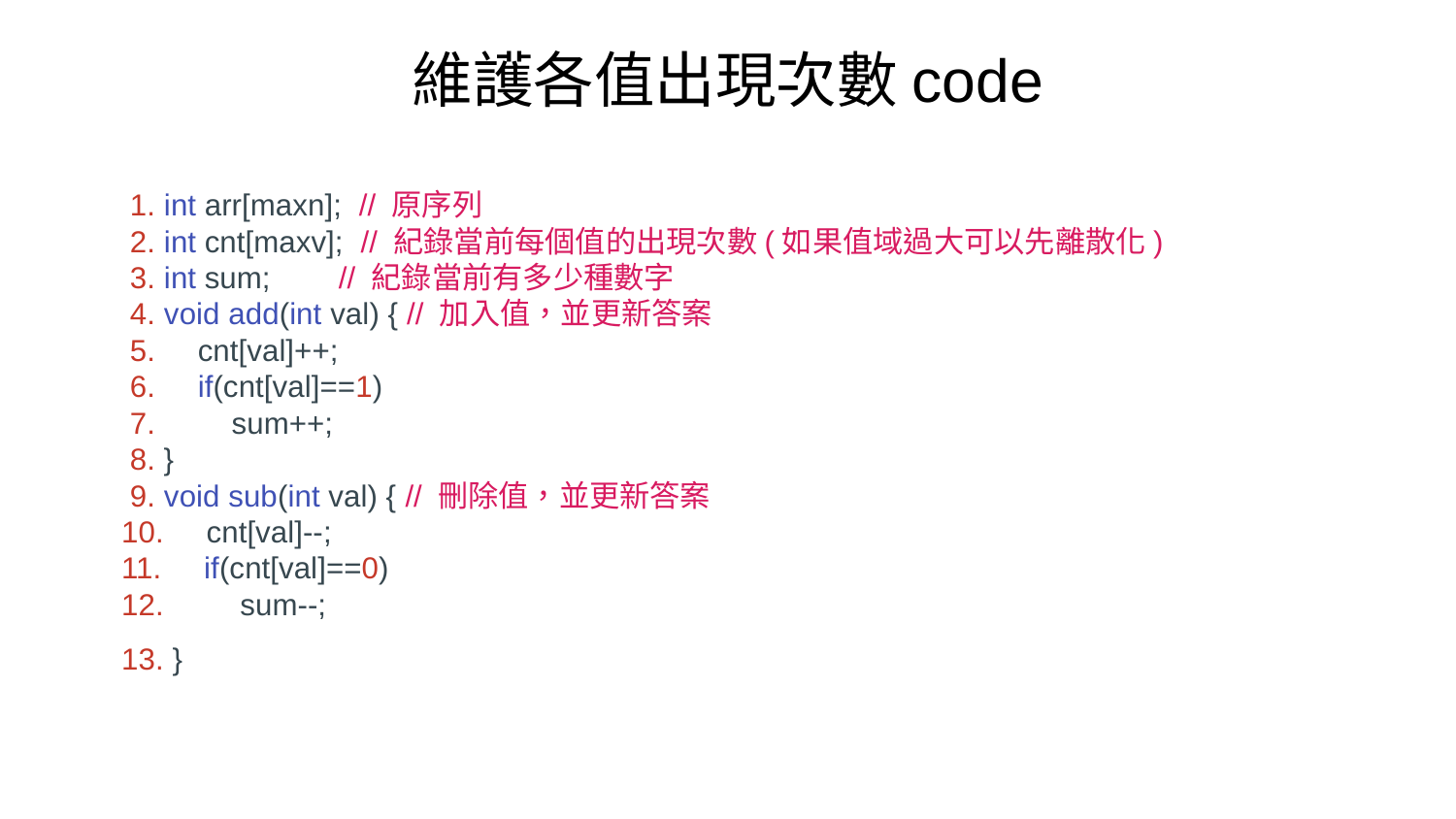

維護各值出現次數code
 1. int arr[maxn];  // 原序列
 2. int cnt[maxv];  // 紀錄當前每個值的出現次數(如果值域過大可以先離散化)
 3. int sum;        // 紀錄當前有多少種數字
 4. void add(int val) { // 加入值，並更新答案
 5.     cnt[val]++;
 6.     if(cnt[val]==1)
 7.         sum++;
 8. }
 9. void sub(int val) { // 刪除值，並更新答案
10.     cnt[val]--;
11.     if(cnt[val]==0)
12.         sum--;
13. }